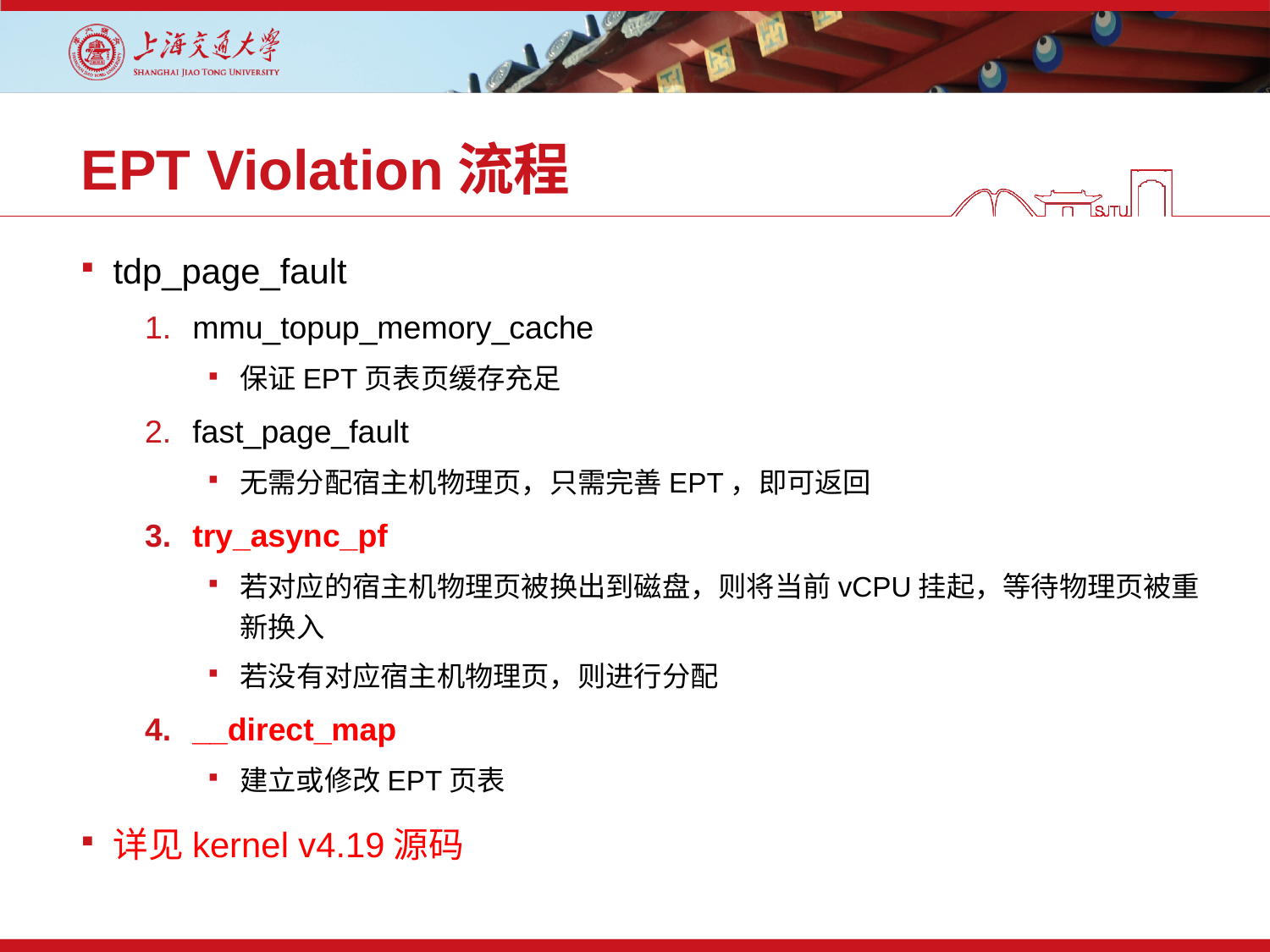

# EPT Violation流程
tdp_page_fault
mmu_topup_memory_cache
保证EPT页表页缓存充足
fast_page_fault
无需分配宿主机物理页，只需完善EPT，即可返回
try_async_pf
若对应的宿主机物理页被换出到磁盘，则将当前vCPU挂起，等待物理页被重新换入
若没有对应宿主机物理页，则进行分配
__direct_map
建立或修改EPT页表
详见kernel v4.19源码